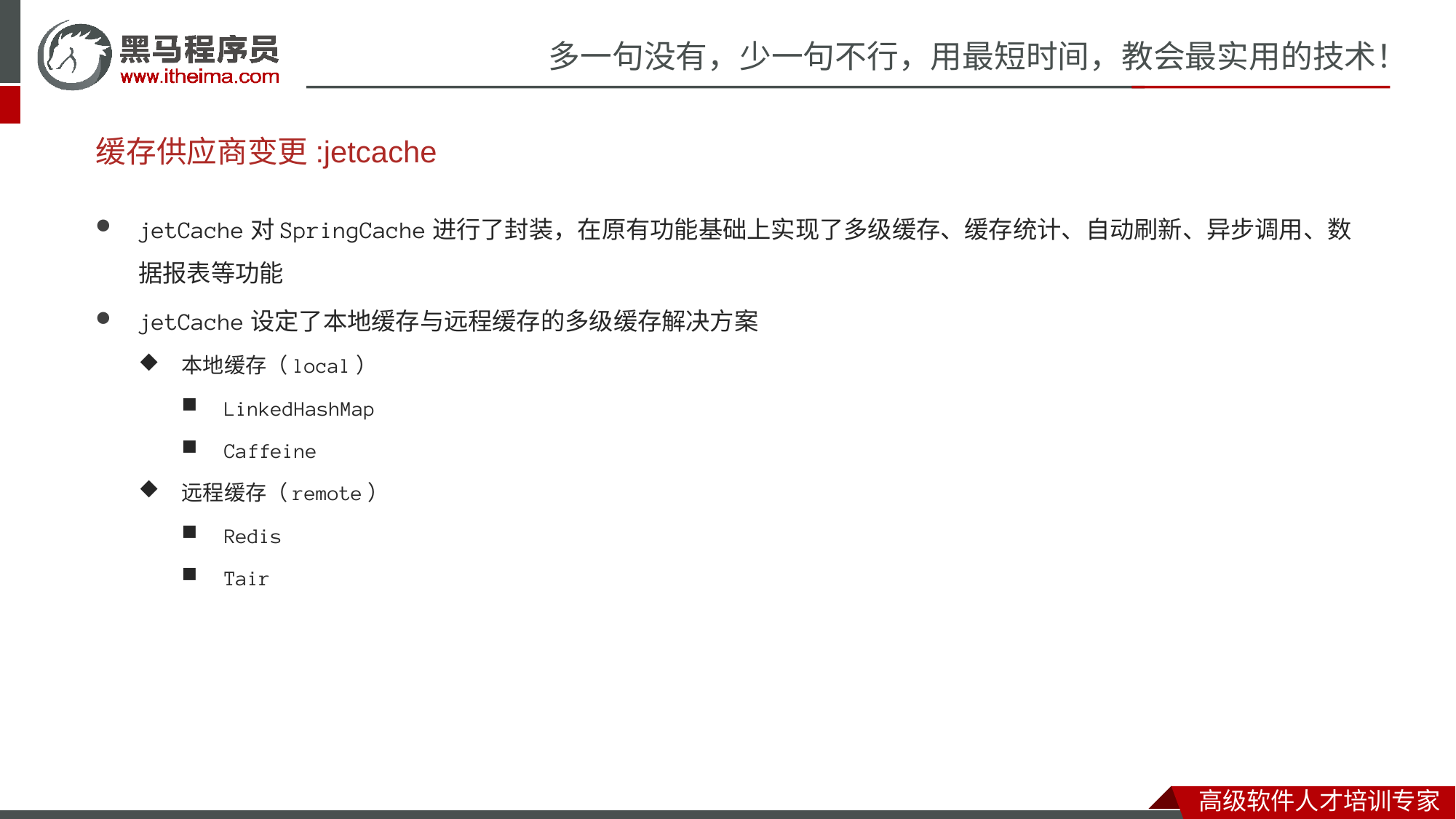

# 缓存供应商变更:jetcache
jetCache对SpringCache进行了封装，在原有功能基础上实现了多级缓存、缓存统计、自动刷新、异步调用、数据报表等功能
jetCache设定了本地缓存与远程缓存的多级缓存解决方案
本地缓存（local）
LinkedHashMap
Caffeine
远程缓存（remote）
Redis
Tair